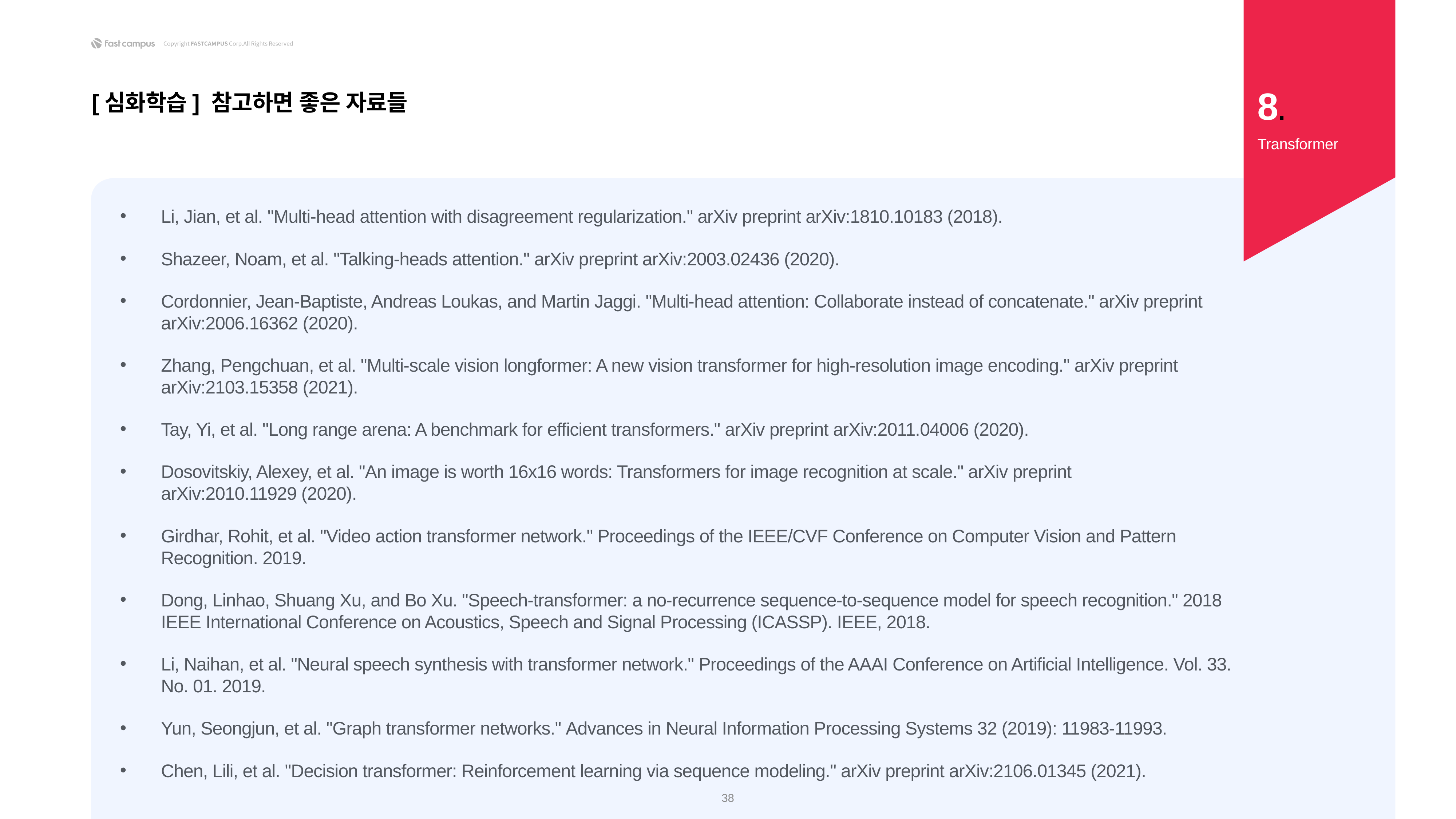

8.
[심화학습] 참고하면 좋은 자료들
Transformer
Li, Jian, et al. "Multi-head attention with disagreement regularization." arXiv preprint arXiv:1810.10183 (2018).
Shazeer, Noam, et al. "Talking-heads attention." arXiv preprint arXiv:2003.02436 (2020).
Cordonnier, Jean-Baptiste, Andreas Loukas, and Martin Jaggi. "Multi-head attention: Collaborate instead of concatenate." arXiv preprint arXiv:2006.16362 (2020).
Zhang, Pengchuan, et al. "Multi-scale vision longformer: A new vision transformer for high-resolution image encoding." arXiv preprint arXiv:2103.15358 (2021).
Tay, Yi, et al. "Long range arena: A benchmark for efficient transformers." arXiv preprint arXiv:2011.04006 (2020).
Dosovitskiy, Alexey, et al. "An image is worth 16x16 words: Transformers for image recognition at scale." arXiv preprint arXiv:2010.11929 (2020).
Girdhar, Rohit, et al. "Video action transformer network." Proceedings of the IEEE/CVF Conference on Computer Vision and Pattern Recognition. 2019.
Dong, Linhao, Shuang Xu, and Bo Xu. "Speech-transformer: a no-recurrence sequence-to-sequence model for speech recognition." 2018 IEEE International Conference on Acoustics, Speech and Signal Processing (ICASSP). IEEE, 2018.
Li, Naihan, et al. "Neural speech synthesis with transformer network." Proceedings of the AAAI Conference on Artificial Intelligence. Vol. 33. No. 01. 2019.
Yun, Seongjun, et al. "Graph transformer networks." Advances in Neural Information Processing Systems 32 (2019): 11983-11993.
Chen, Lili, et al. "Decision transformer: Reinforcement learning via sequence modeling." arXiv preprint arXiv:2106.01345 (2021).
38